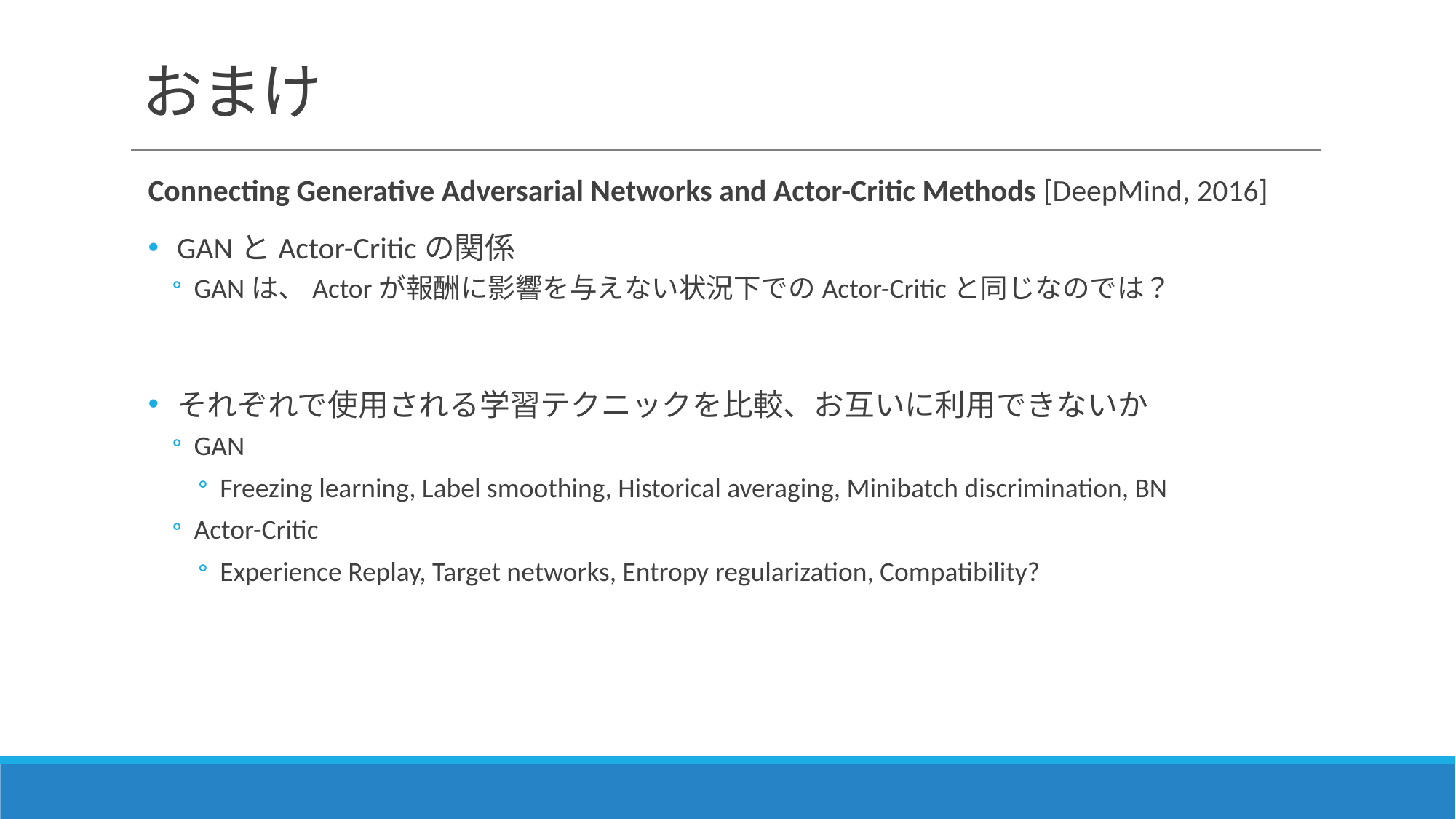

# おまけ
Connecting Generative Adversarial Networks and Actor-Critic Methods [DeepMind, 2016]
GANとActor-Criticの関係
GANは、Actorが報酬に影響を与えない状況下でのActor-Criticと同じなのでは？

それぞれで使用される学習テクニックを比較、お互いに利用できないか
GAN
Freezing learning, Label smoothing, Historical averaging, Minibatch discrimination, BN
Actor-Critic
Experience Replay, Target networks, Entropy regularization, Compatibility?